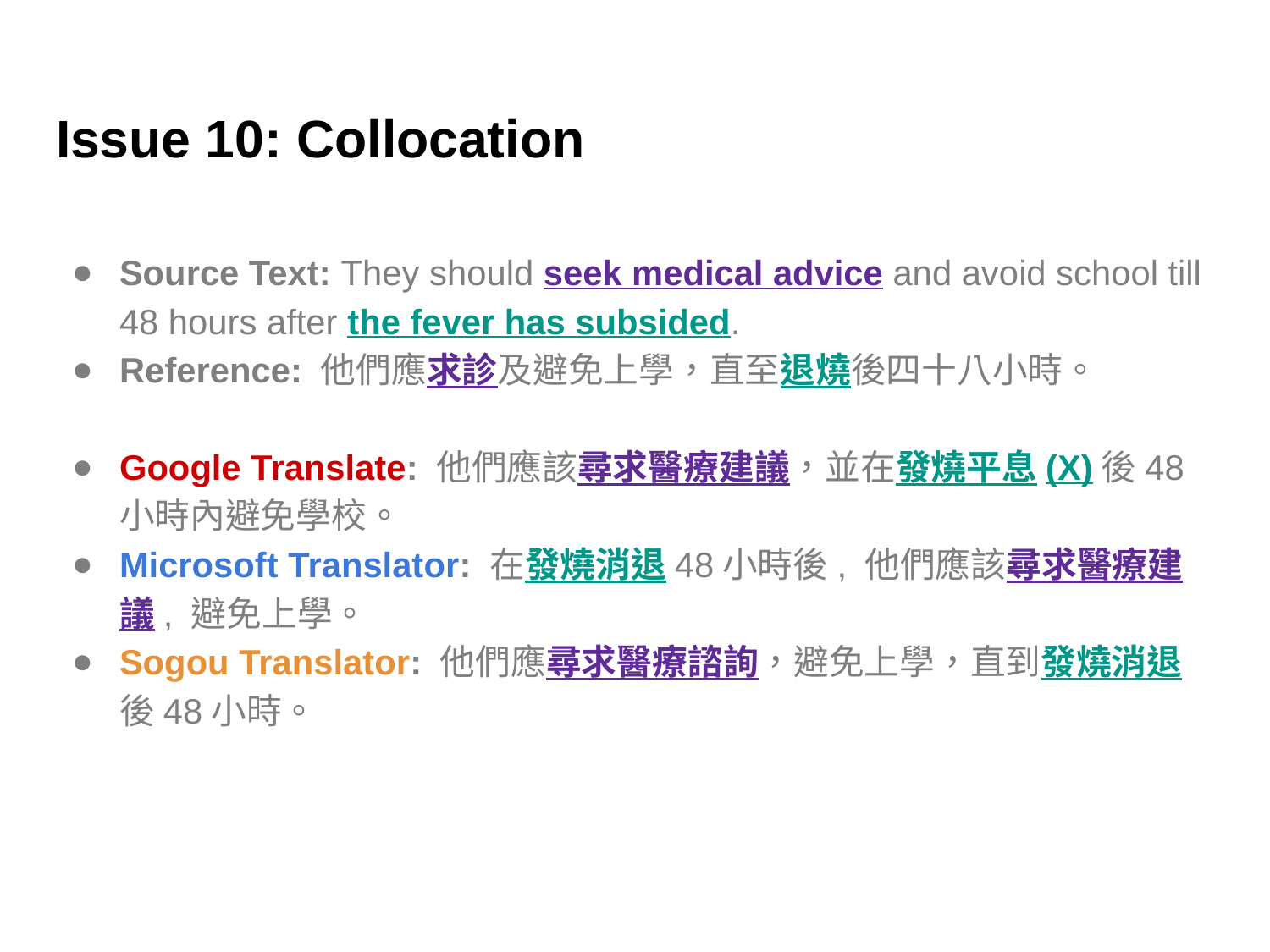

# Issue 10: Collocation
Source Text: They should seek medical advice and avoid school till 48 hours after the fever has subsided.
Reference: 他們應求診及避免上學，直至退燒後四十八小時。

Google Translate: 他們應該尋求醫療建議，並在發燒平息(X)後48小時內避免學校。
Microsoft Translator: 在發燒消退48小時後, 他們應該尋求醫療建議, 避免上學。
Sogou Translator: 他們應尋求醫療諮詢，避免上學，直到發燒消退後48小時。